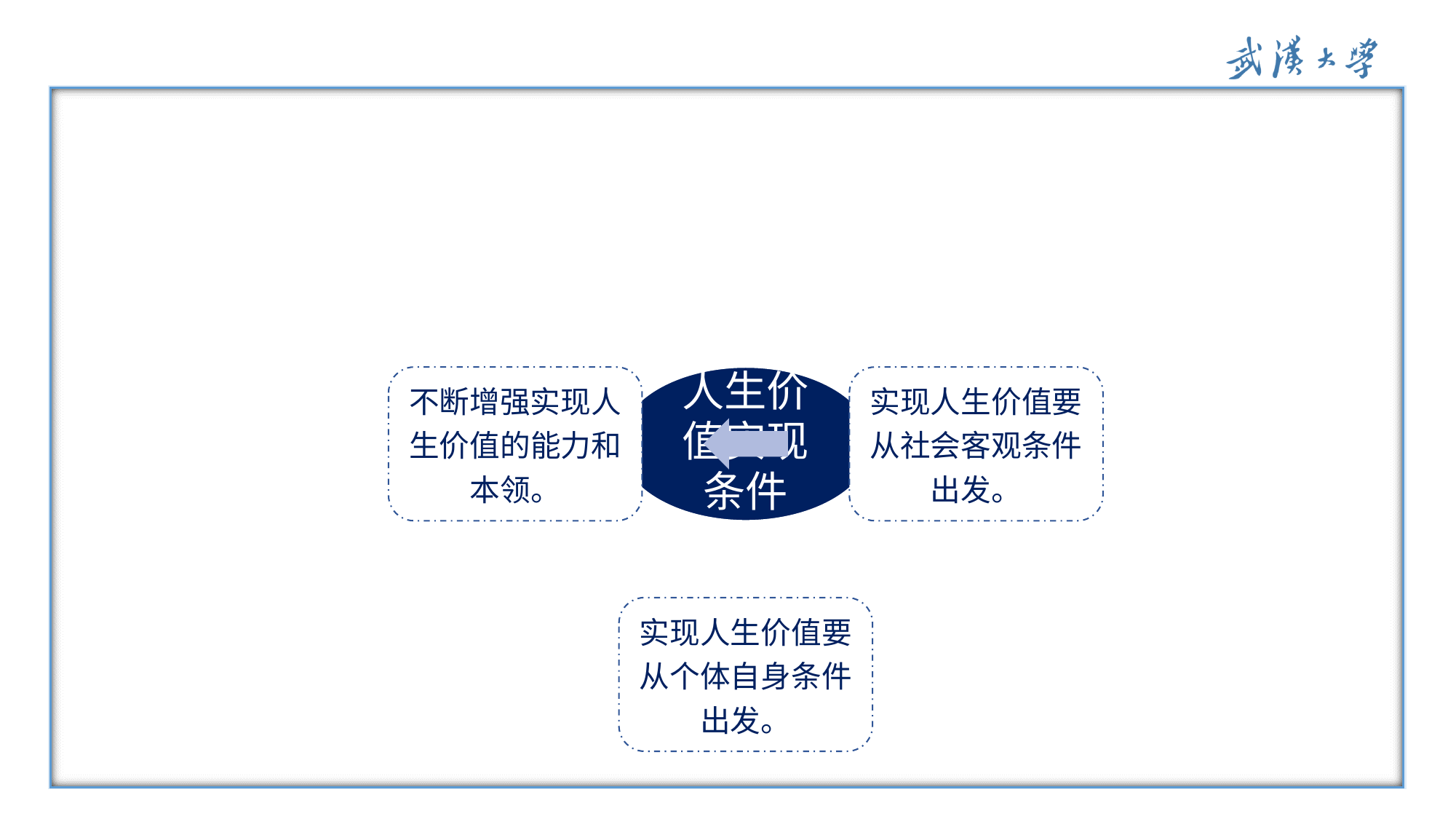

人生价值实现条件
实现人生价值要从社会客观条件出发。
实现人生价值要从个体自身条件出发。
不断增强实现人生价值的能力和本领。